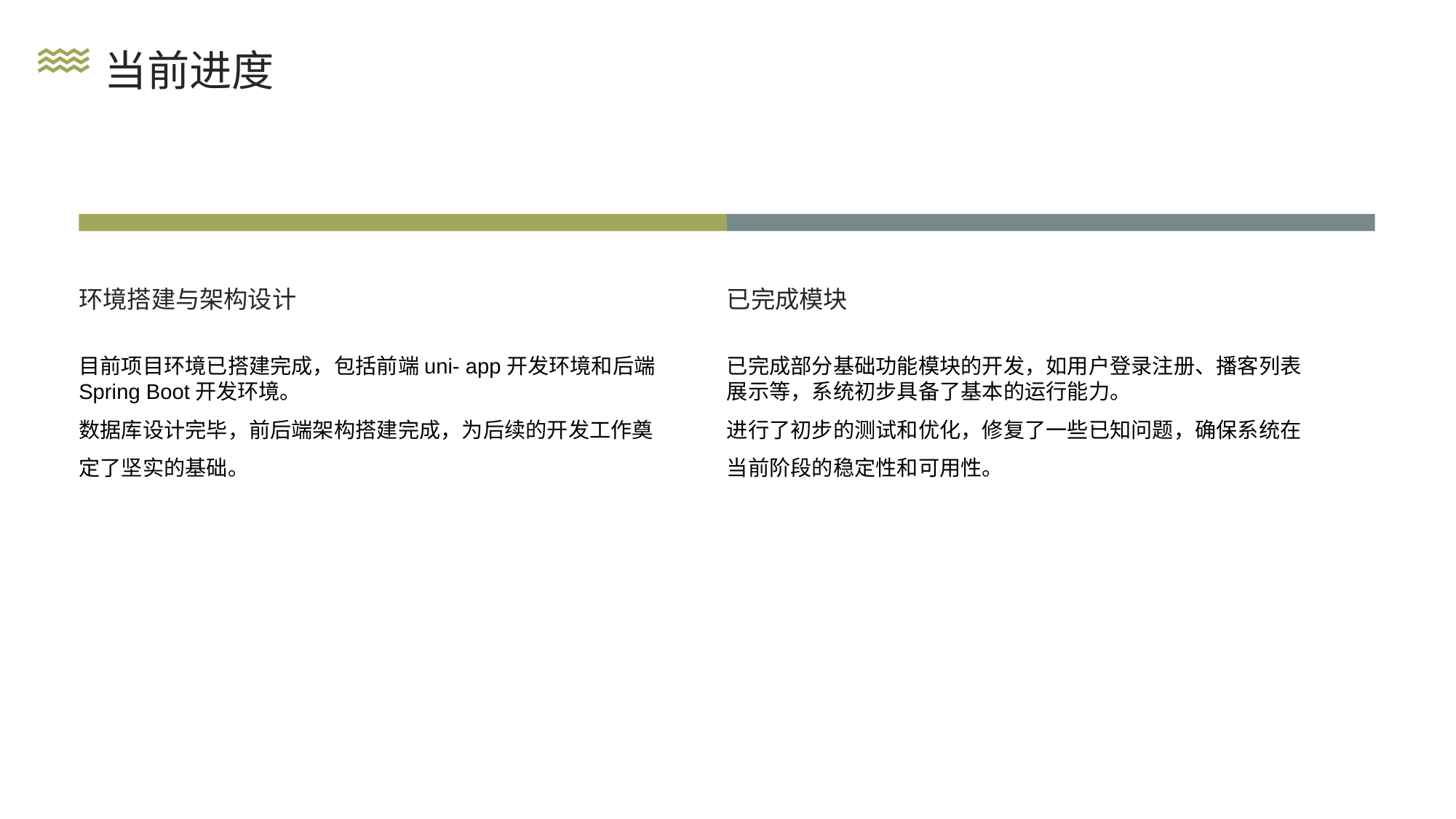

当前进度

环境搭建与架构设计
已完成模块
目前项目环境已搭建完成，包括前端uni- app开发环境和后端Spring Boot开发环境。
数据库设计完毕，前后端架构搭建完成，为后续的开发工作奠定了坚实的基础。
已完成部分基础功能模块的开发，如用户登录注册、播客列表展示等，系统初步具备了基本的运行能力。
进行了初步的测试和优化，修复了一些已知问题，确保系统在当前阶段的稳定性和可用性。